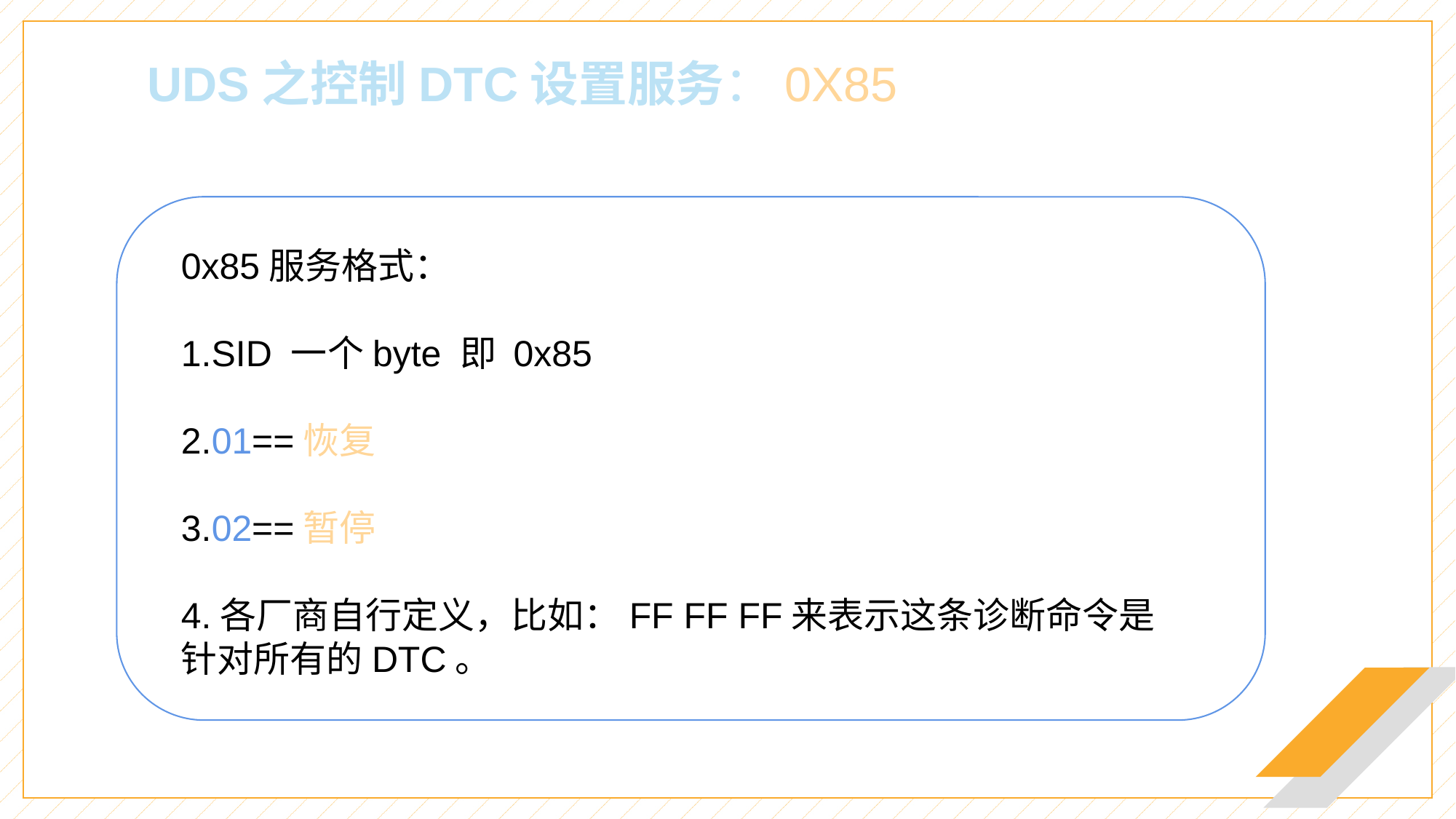

UDS之控制DTC设置服务：0X85

0x85服务格式：

1.SID 一个byte 即 0x85

2.01==恢复

3.02==暂停

4.各厂商自行定义，比如：FF FF FF来表示这条诊断命令是针对所有的DTC。